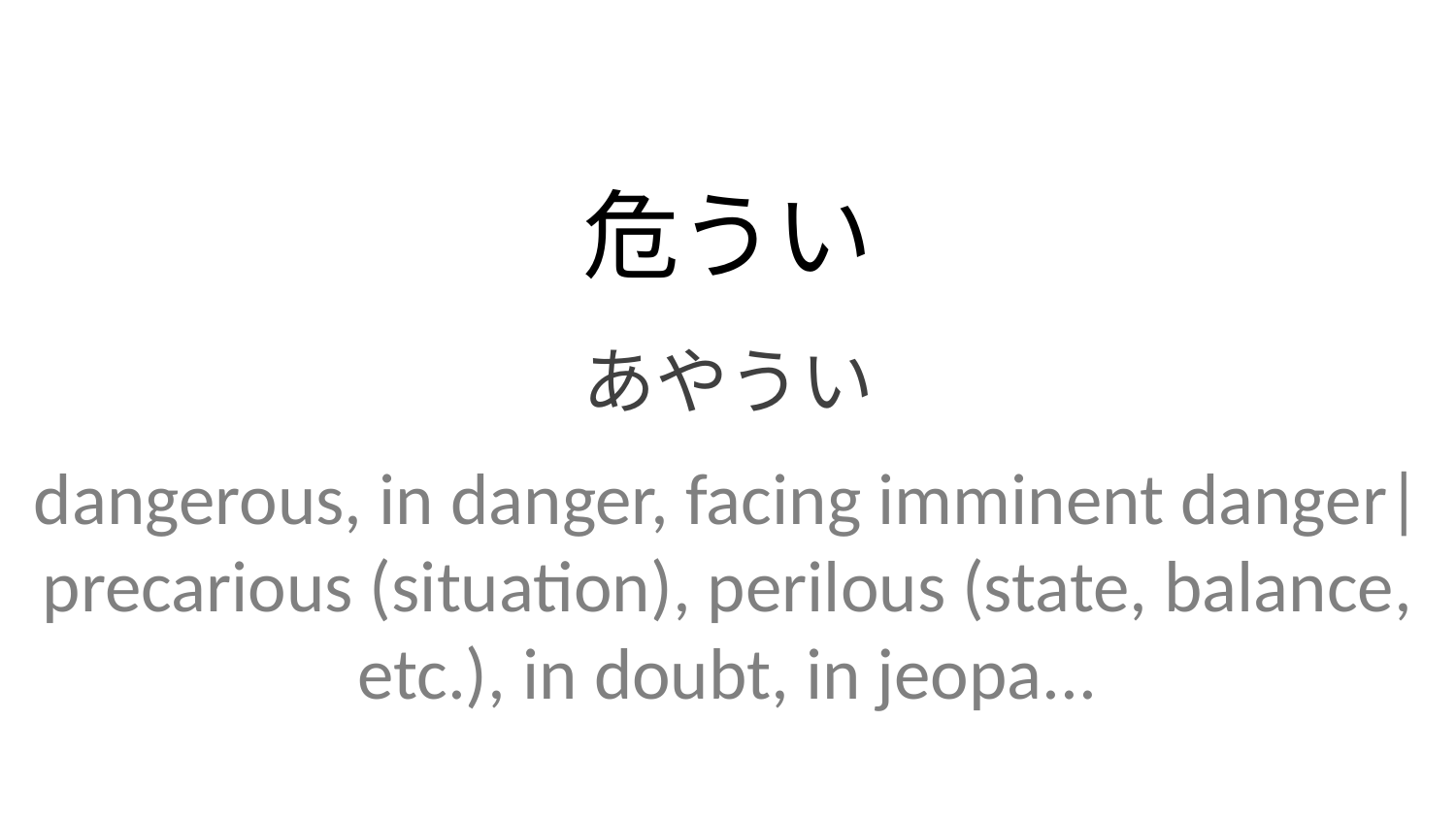

危うい

あやうい
dangerous, in danger, facing imminent danger| precarious (situation), perilous (state, balance, etc.), in doubt, in jeopa...